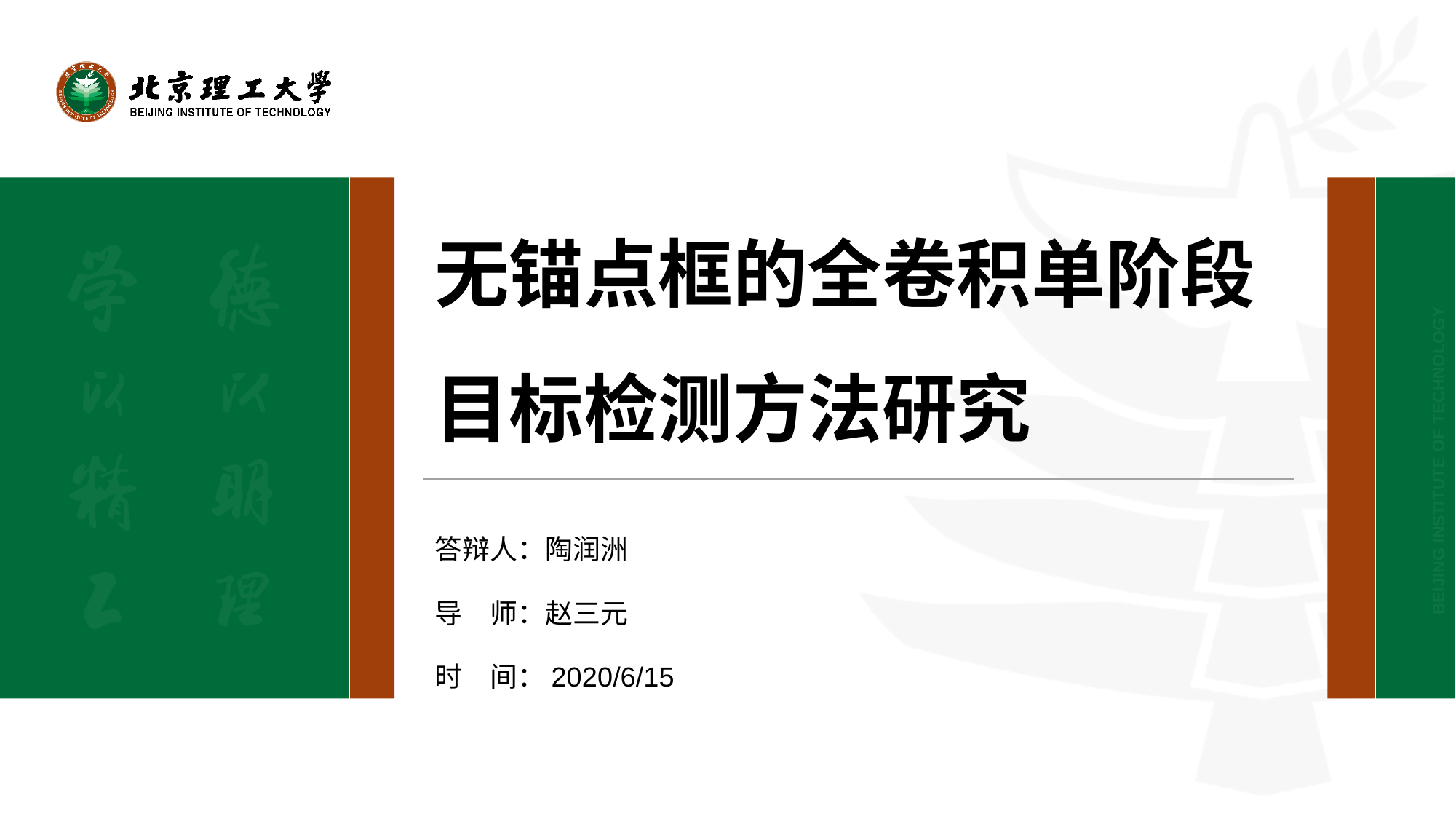

无锚点框的全卷积单阶段目标检测方法研究
答辩人：陶润洲
导　师：赵三元
时　间：2020/6/15